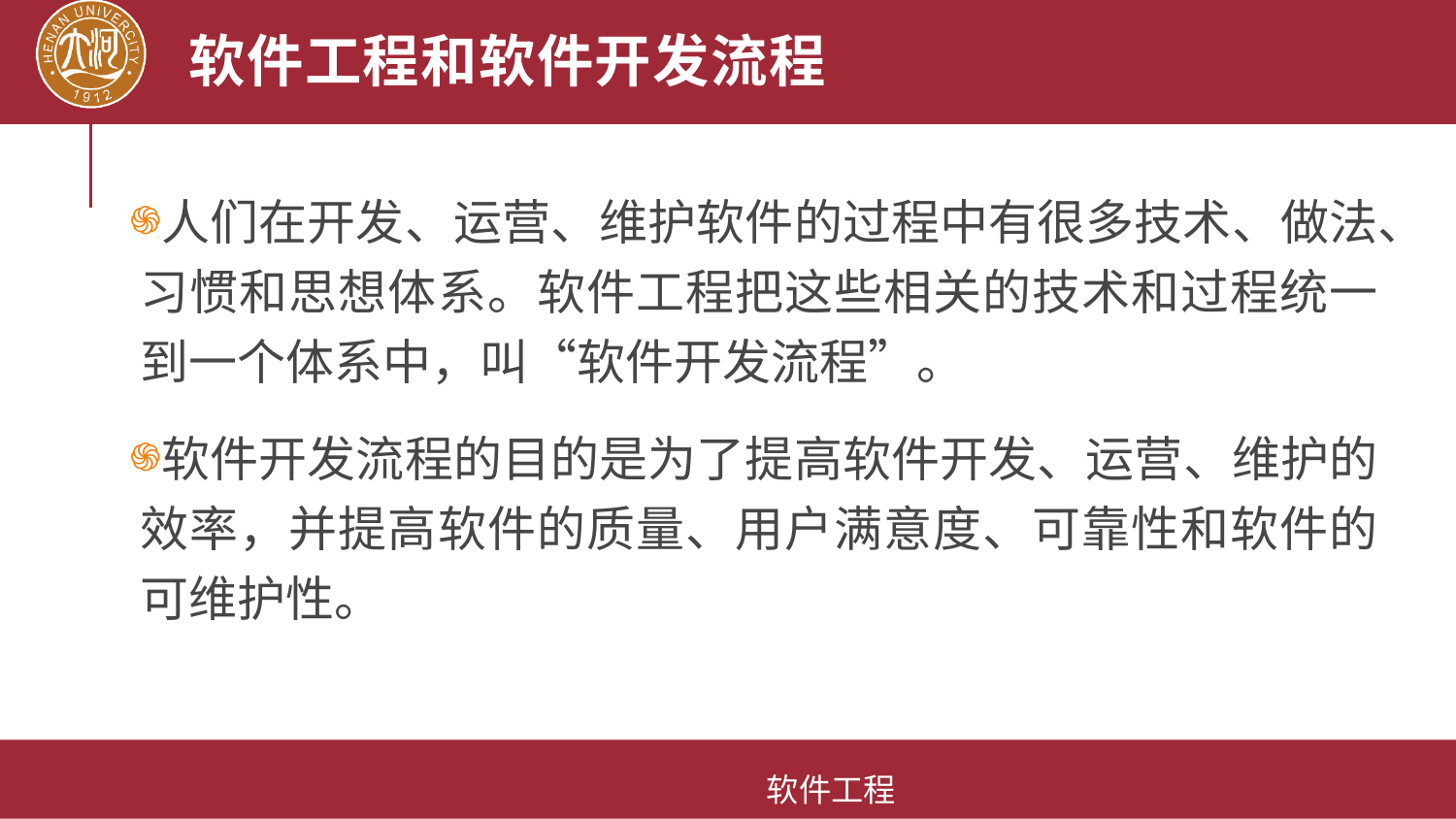

# 软件工程和软件开发流程
人们在开发、运营、维护软件的过程中有很多技术、做法、习惯和思想体系。软件工程把这些相关的技术和过程统一到一个体系中，叫“软件开发流程”。
软件开发流程的目的是为了提高软件开发、运营、维护的效率，并提高软件的质量、用户满意度、可靠性和软件的可维护性。

软件工程
34